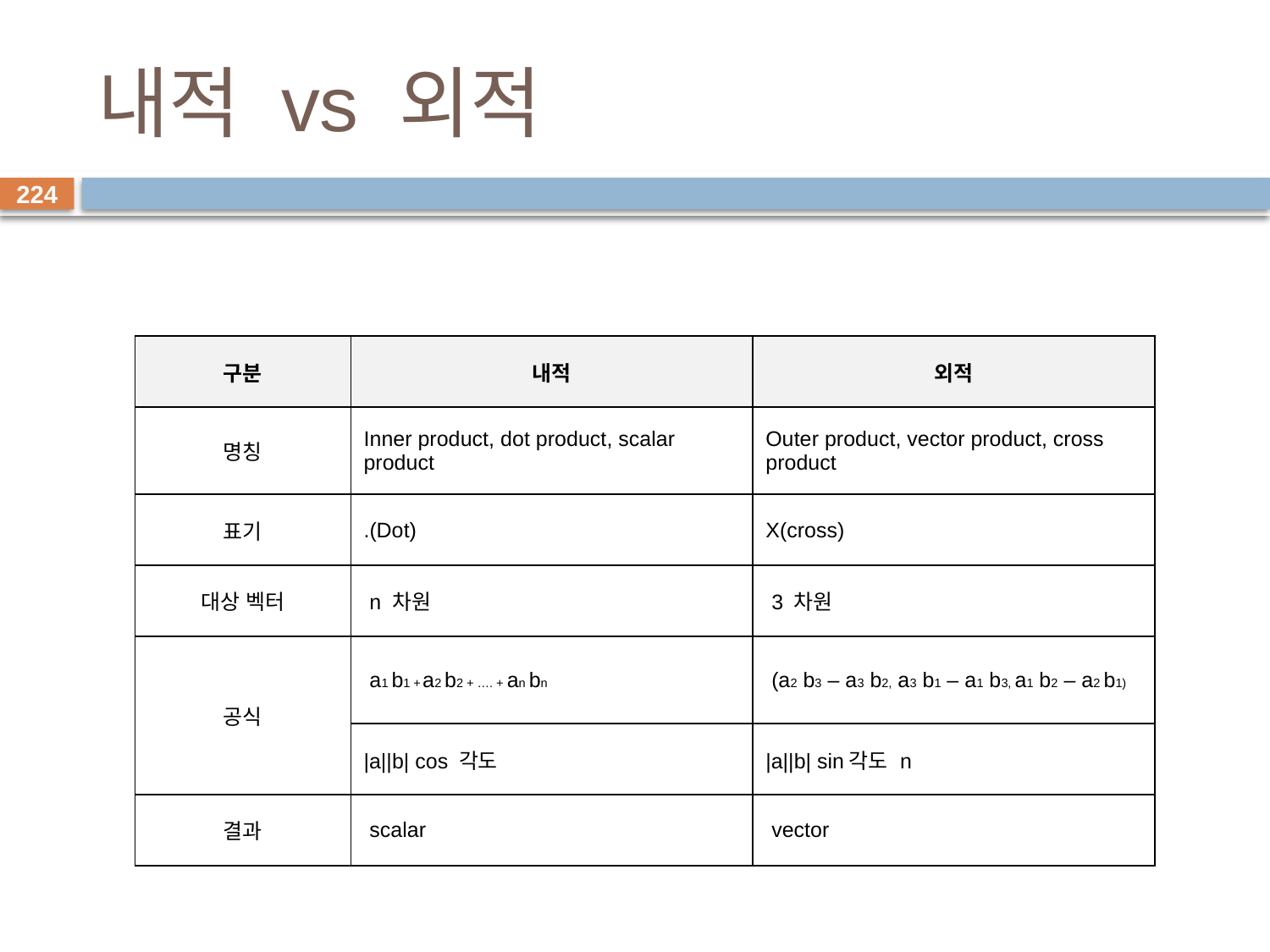

# 내적 vs 외적
224
| 구분 | 내적 | 외적 |
| --- | --- | --- |
| 명칭 | Inner product, dot product, scalar product | Outer product, vector product, cross product |
| 표기 | .(Dot) | X(cross) |
| 대상 벡터 | n 차원 | 3 차원 |
| 공식 | a1 b1 + a2 b2 + …. + an bn | (a2 b3 – a3 b2, a3 b1 – a1 b3, a1 b2 – a2 b1) |
|  | |a||b| cos 각도 | |a||b| sin각도 n |
| 결과 | scalar | vector |